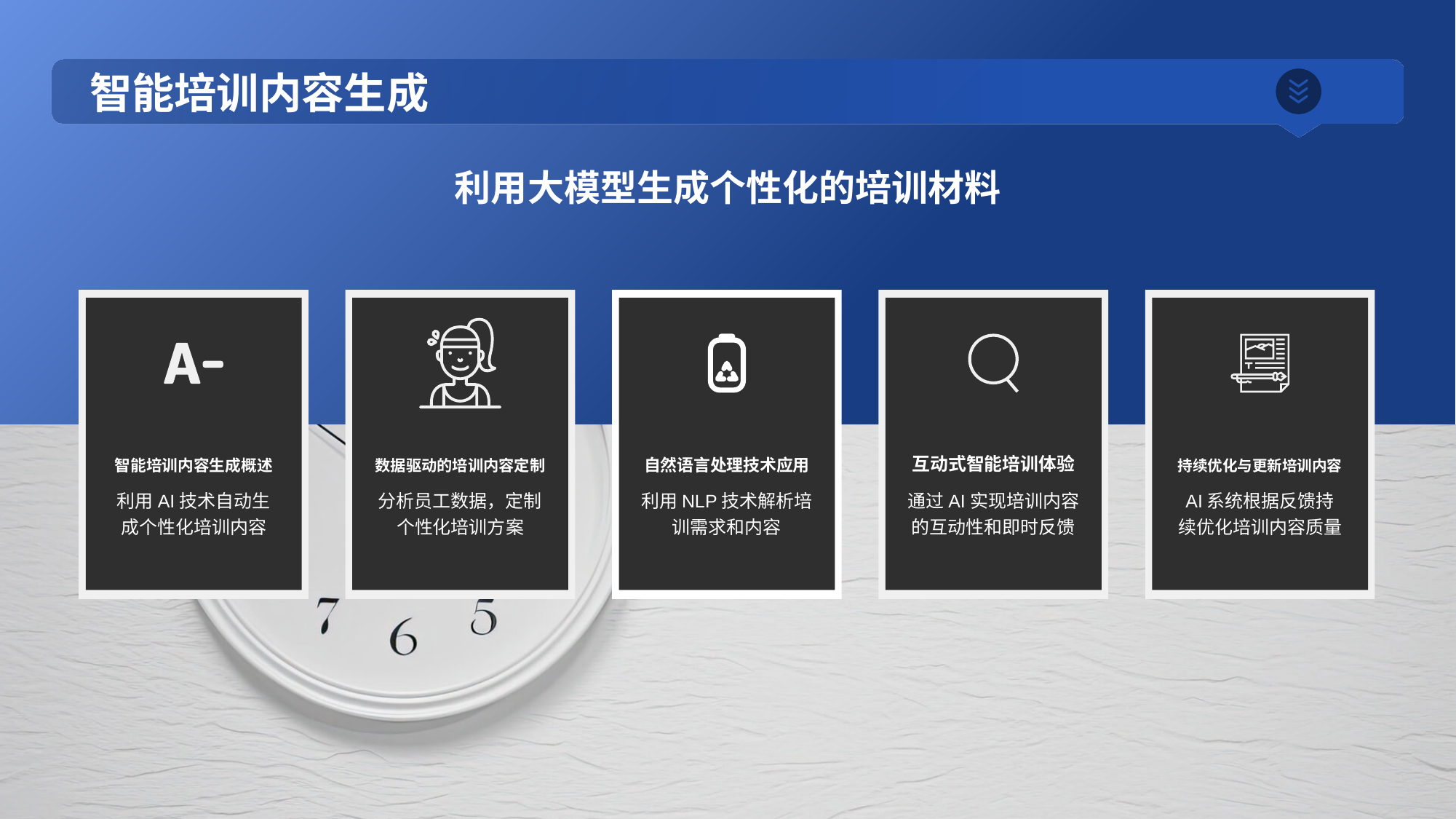

# 智能培训内容生成
利用大模型生成个性化的培训材料

智能培训内容生成概述
利用AI技术自动生成个性化培训内容

数据驱动的培训内容定制
分析员工数据，定制个性化培训方案

自然语言处理技术应用
利用NLP技术解析培训需求和内容

互动式智能培训体验
通过AI实现培训内容的互动性和即时反馈

持续优化与更新培训内容
AI系统根据反馈持续优化培训内容质量